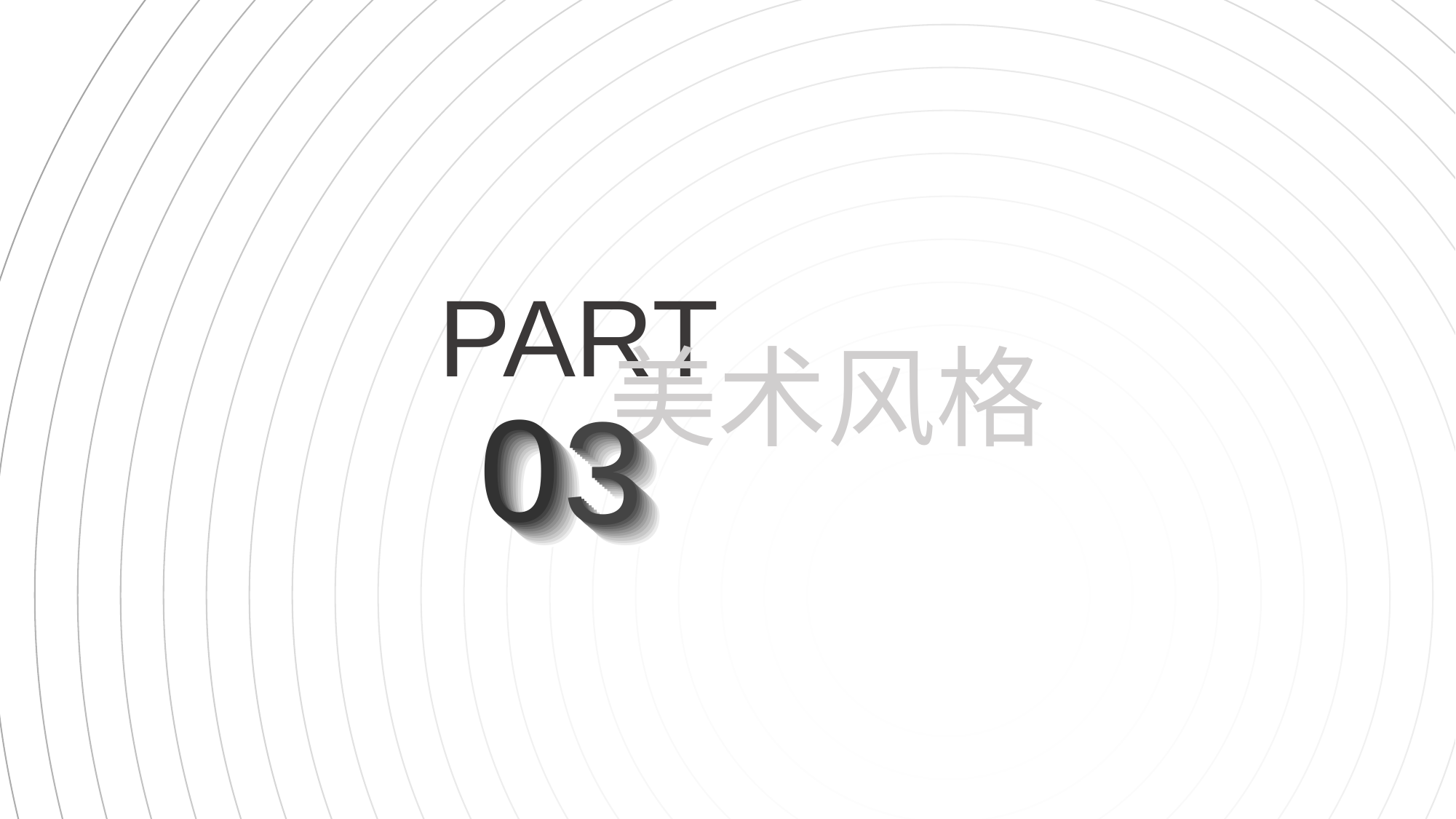

PART
美术风格
0
03
03
03
03
03
03
03
03
03
03
03